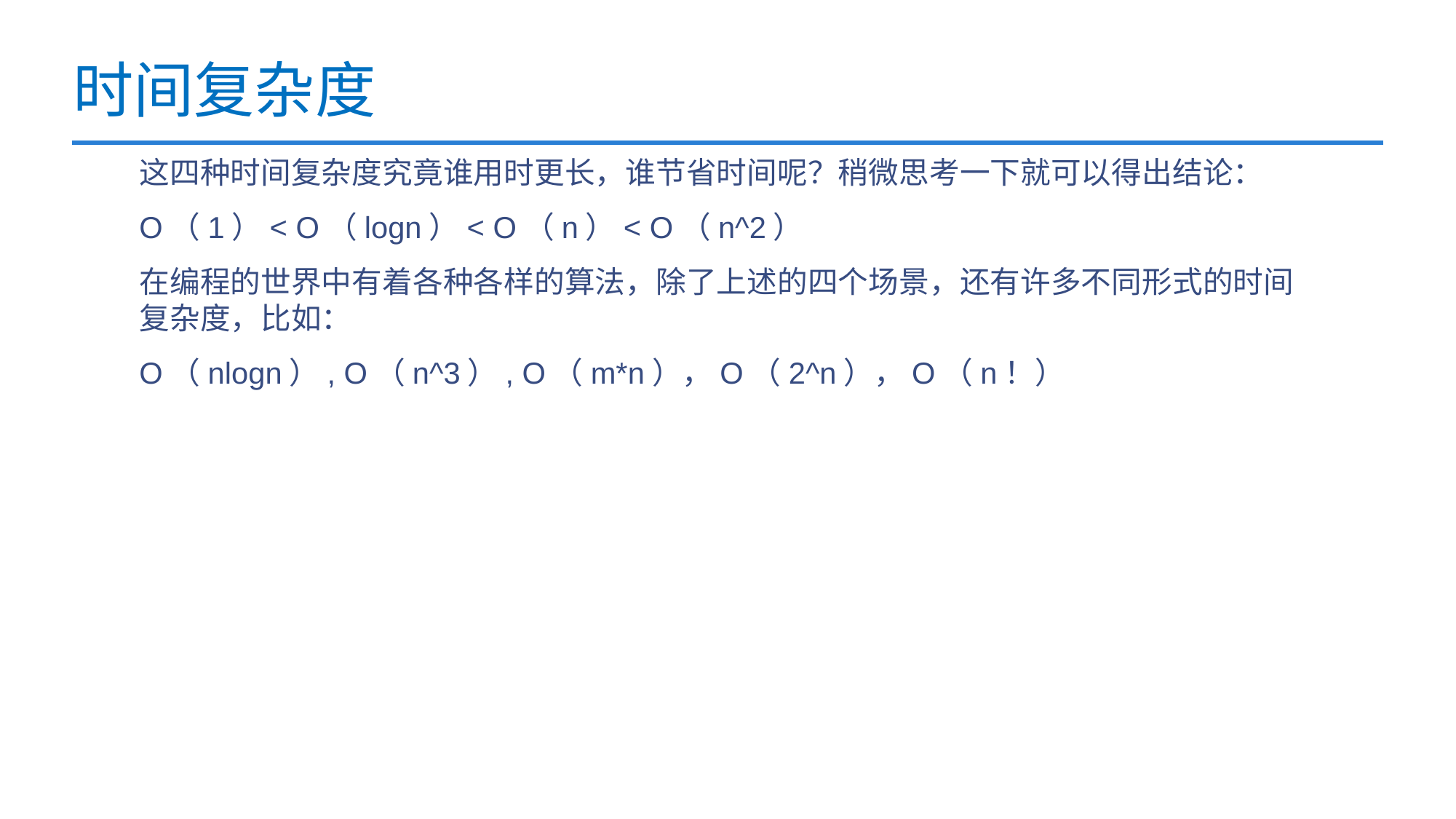

# 时间复杂度
这四种时间复杂度究竟谁用时更长，谁节省时间呢？稍微思考一下就可以得出结论：
O（1）< O（logn）< O（n）< O（n^2）
在编程的世界中有着各种各样的算法，除了上述的四个场景，还有许多不同形式的时间复杂度，比如：
O（nlogn）, O（n^3）, O（m*n），O（2^n），O（n！）